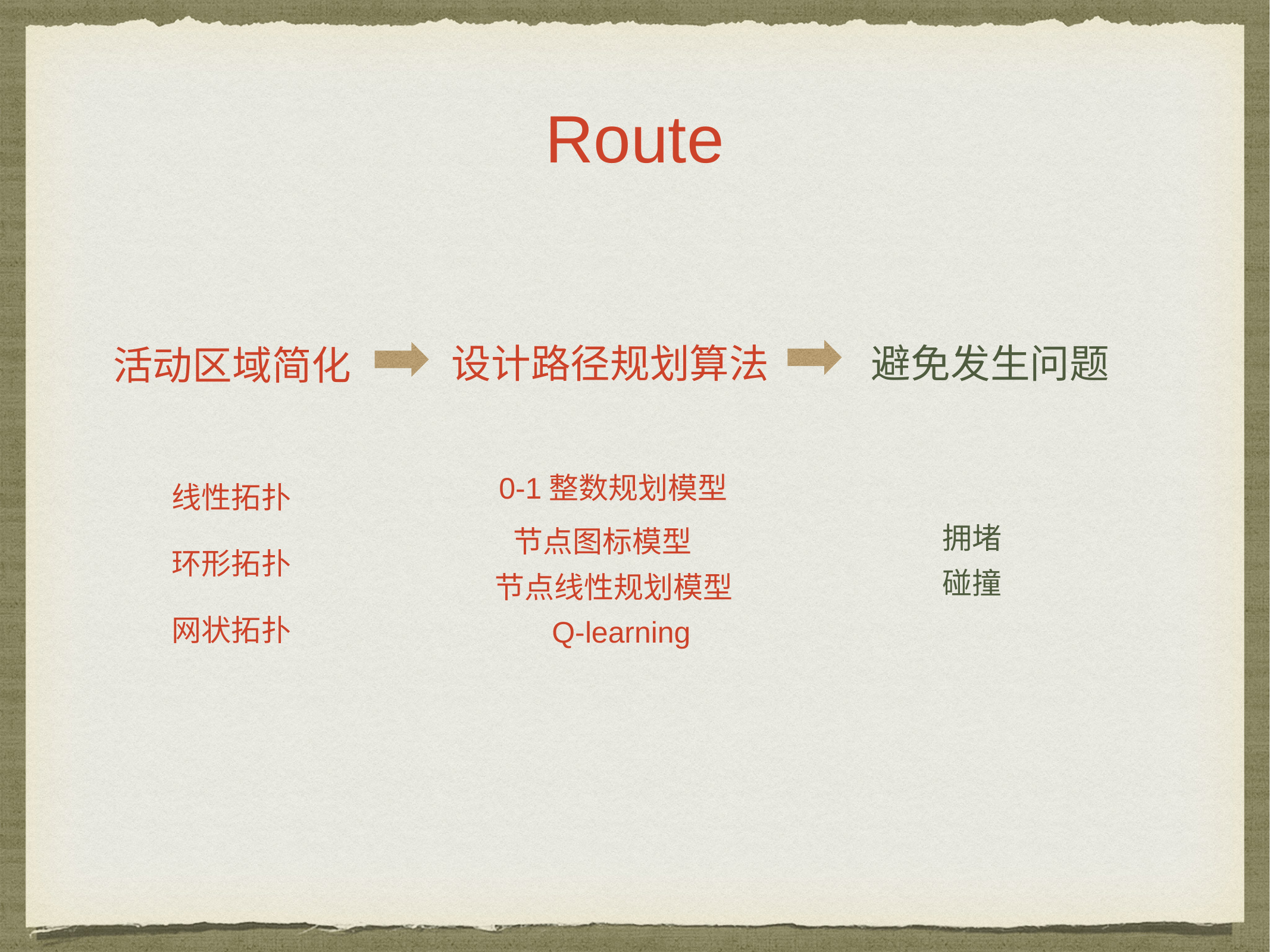

Route
设计路径规划算法
避免发生问题
活动区域简化

0-1整数规划模型
线性拓扑
拥堵
节点图标模型
环形拓扑
碰撞
节点线性规划模型
网状拓扑
Q-learning